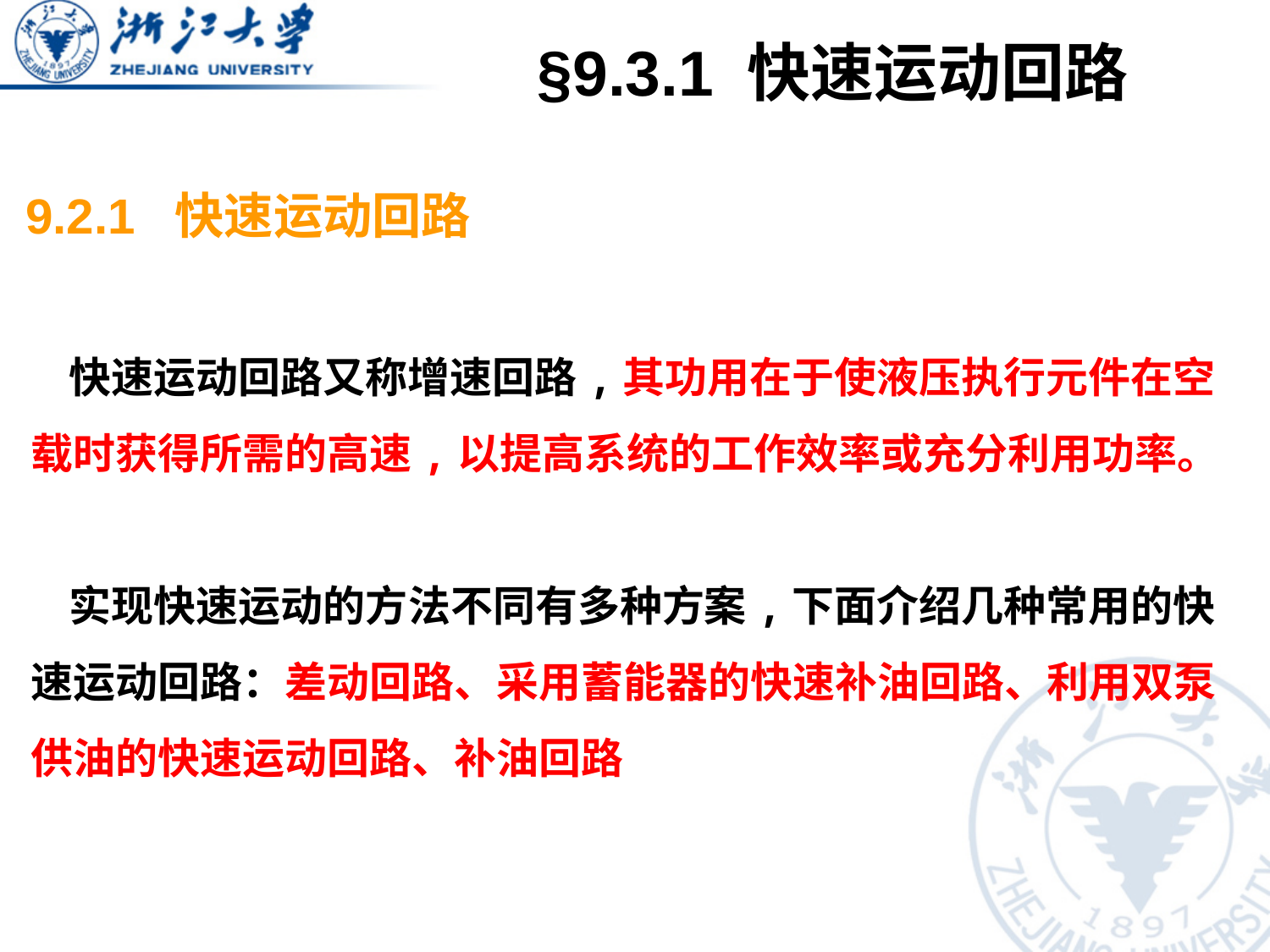

§9.3.1 快速运动回路
9.2.1  快速运动回路
   快速运动回路又称增速回路,其功用在于使液压执行元件在空载时获得所需的高速,以提高系统的工作效率或充分利用功率。

   实现快速运动的方法不同有多种方案,下面介绍几种常用的快速运动回路：差动回路、采用蓄能器的快速补油回路、利用双泵供油的快速运动回路、补油回路